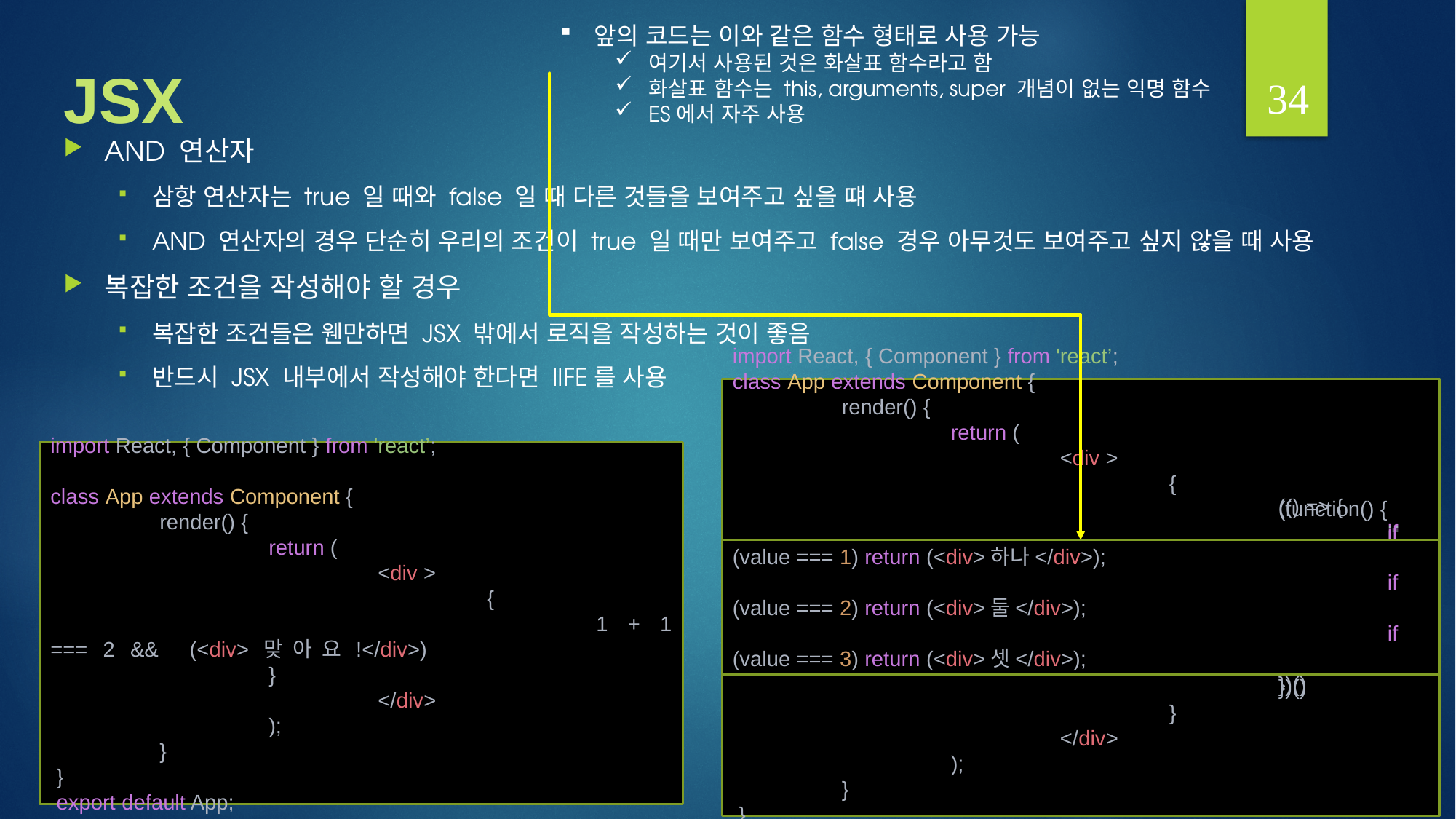

앞의 코드는 이와 같은 함수 형태로 사용 가능
여기서 사용된 것은 화살표 함수라고 함
화살표 함수는 this, arguments, super 개념이 없는 익명 함수
ES에서 자주 사용
34
# JSX
AND 연산자
삼항 연산자는 true 일 때와 false 일 때 다른 것들을 보여주고 싶을 떄 사용
AND 연산자의 경우 단순히 우리의 조건이 true 일 때만 보여주고 false 경우 아무것도 보여주고 싶지 않을 때 사용
복잡한 조건을 작성해야 할 경우
복잡한 조건들은 웬만하면 JSX 밖에서 로직을 작성하는 것이 좋음
반드시 JSX 내부에서 작성해야 한다면 IIFE를 사용
import React, { Component } from 'react’;
class App extends Component {
	render() {
		return (
			<div >
   				{
					(function() {
						if (value === 1) return (<div>하나</div>);
						if (value === 2) return (<div>둘</div>);
						if (value === 3) return (<div>셋</div>);
					})()
				}
			</div>
		);
	}
 }
 export default App;
import React, { Component } from 'react’;

class App extends Component {
	render() {
		return (
			<div >
   				{
					1 + 1 === 2 &&  (<div>맞아요!</div>)					}
			</div>
		);
	}
 }
 export default App;
					(() => {
						if (value === 1) return (<div>하나</div>);
						if (value === 2) return (<div>둘</div>);
						if (value === 3) return (<div>셋</div>);
					})()